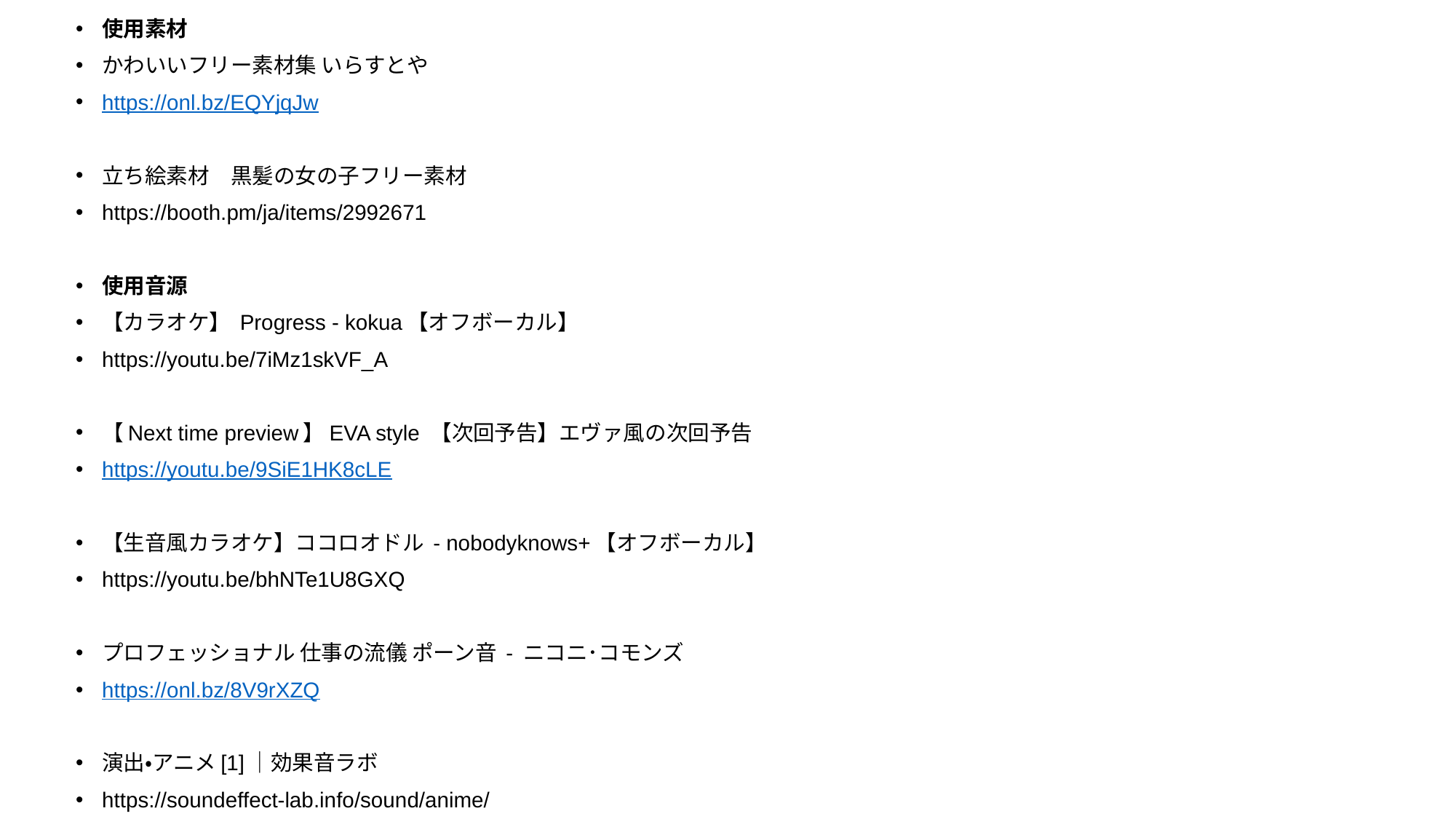

使用素材
かわいいフリー素材集 いらすとや
https://onl.bz/EQYjqJw

立ち絵素材　黒髪の女の子フリー素材
https://booth.pm/ja/items/2992671

使用音源
【カラオケ】 Progress - kokua【オフボーカル】
https://youtu.be/7iMz1skVF_A

【Next time preview】EVA style 【次回予告】エヴァ風の次回予告
https://youtu.be/9SiE1HK8cLE

【生音風カラオケ】ココロオドル - nobodyknows+【オフボーカル】
https://youtu.be/bhNTe1U8GXQ

プロフェッショナル 仕事の流儀 ポーン音 - ニコニ･コモンズ
https://onl.bz/8V9rXZQ

演出・アニメ[1]｜効果音ラボ
https://soundeffect-lab.info/sound/anime/